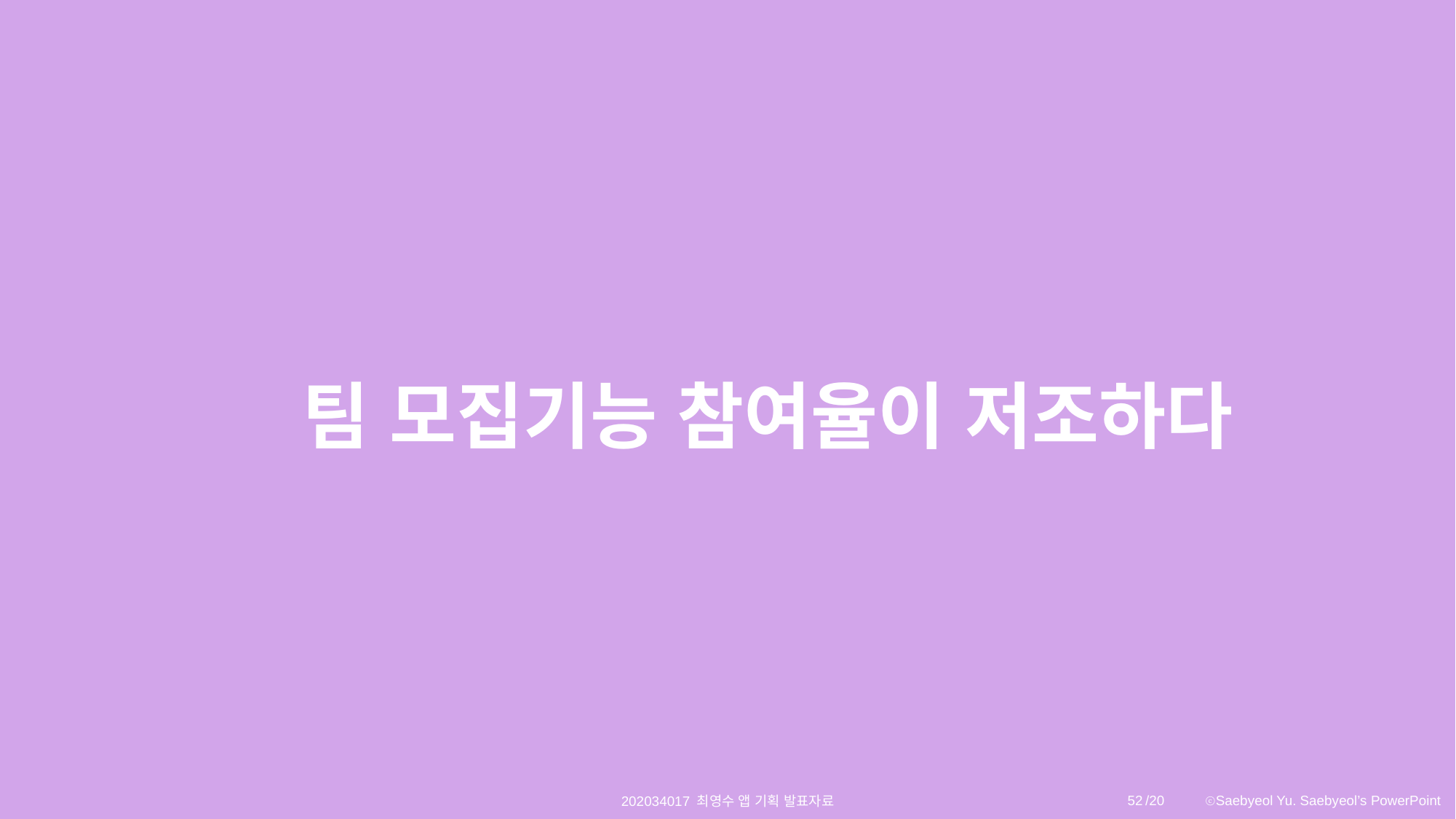

팀 모집기능 참여율이 저조하다
52
202034017 최영수 앱 기획 발표자료